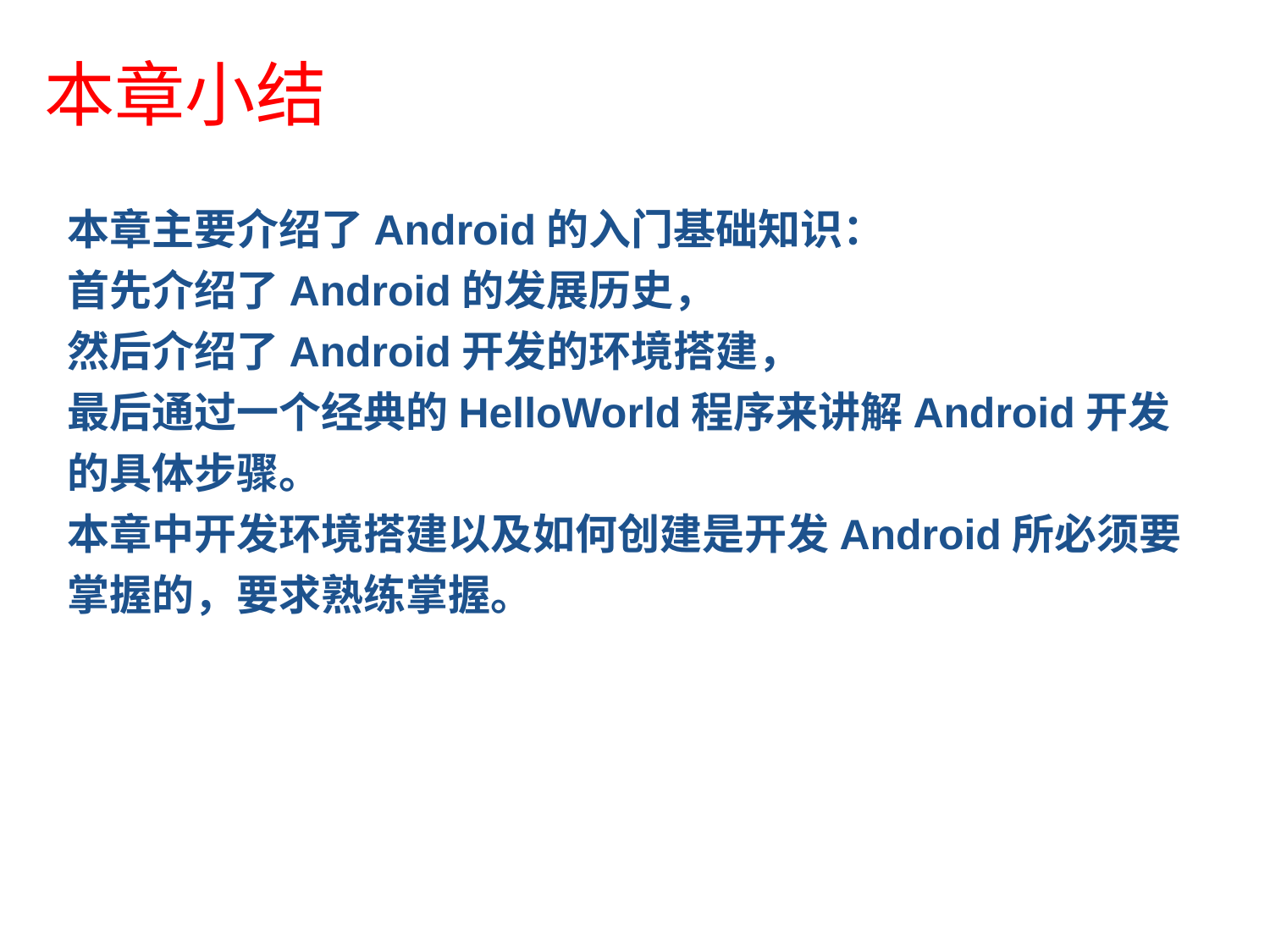

# 本章小结
本章主要介绍了Android的入门基础知识：
首先介绍了Android的发展历史，
然后介绍了Android开发的环境搭建，
最后通过一个经典的HelloWorld程序来讲解Android开发的具体步骤。
本章中开发环境搭建以及如何创建是开发Android所必须要掌握的，要求熟练掌握。